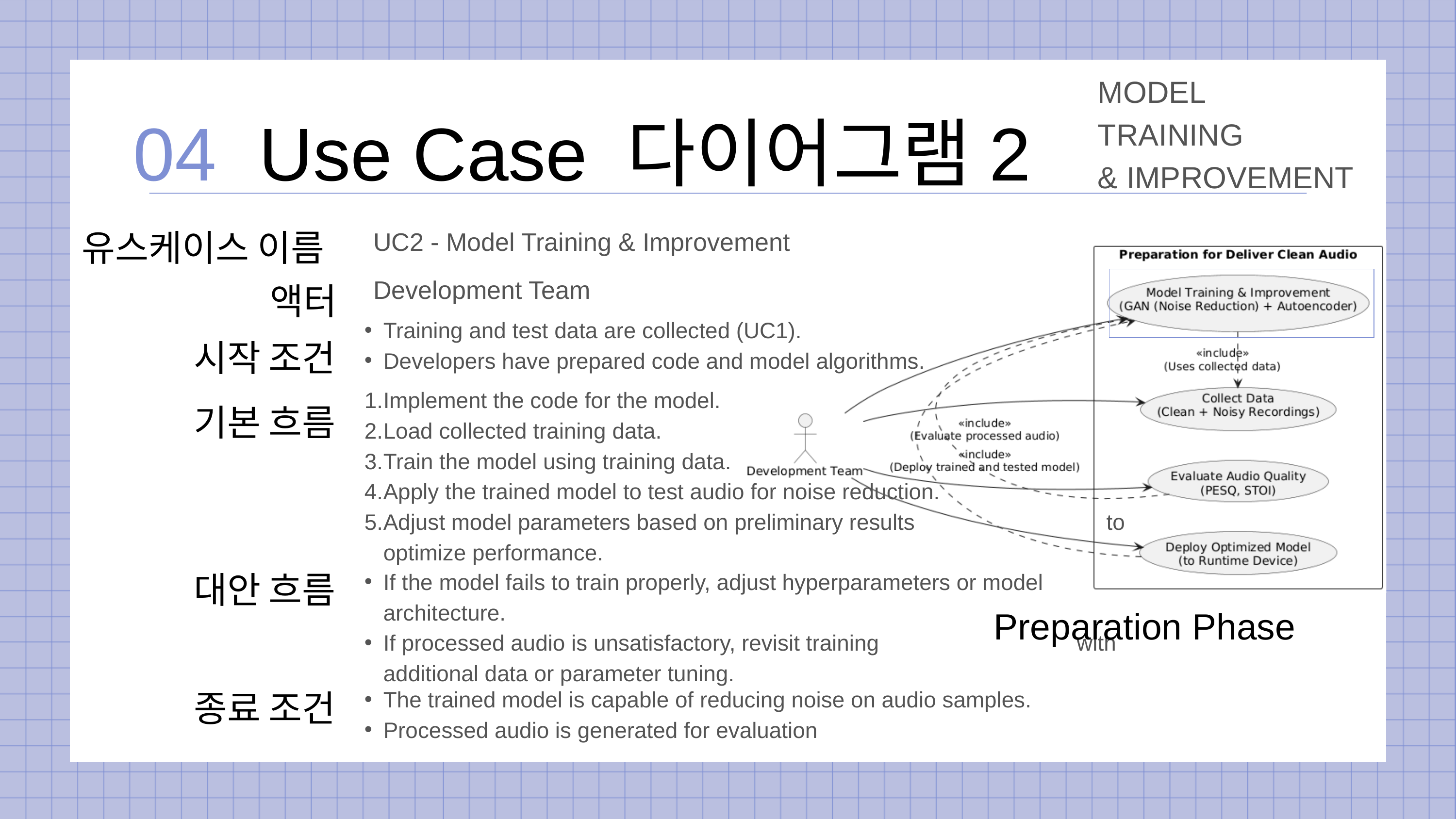

MODEL
TRAINING
& IMPROVEMENT
Use Case 다이어그램2
04

유스케이스 이름
UC2 - Model Training & Improvement

액터

Development Team
Training and test data are collected (UC1).
Developers have prepared code and model algorithms.
시작 조건
기본 흐름
Implement the code for the model.
Load collected training data.
Train the model using training data.
Apply the trained model to test audio for noise reduction.
Adjust model parameters based on preliminary results                               to optimize performance.
대안 흐름
If the model fails to train properly, adjust hyperparameters or model architecture.
If processed audio is unsatisfactory, revisit training                                with additional data or parameter tuning.
Preparation Phase
종료 조건
The trained model is capable of reducing noise on audio samples.
Processed audio is generated for evaluation